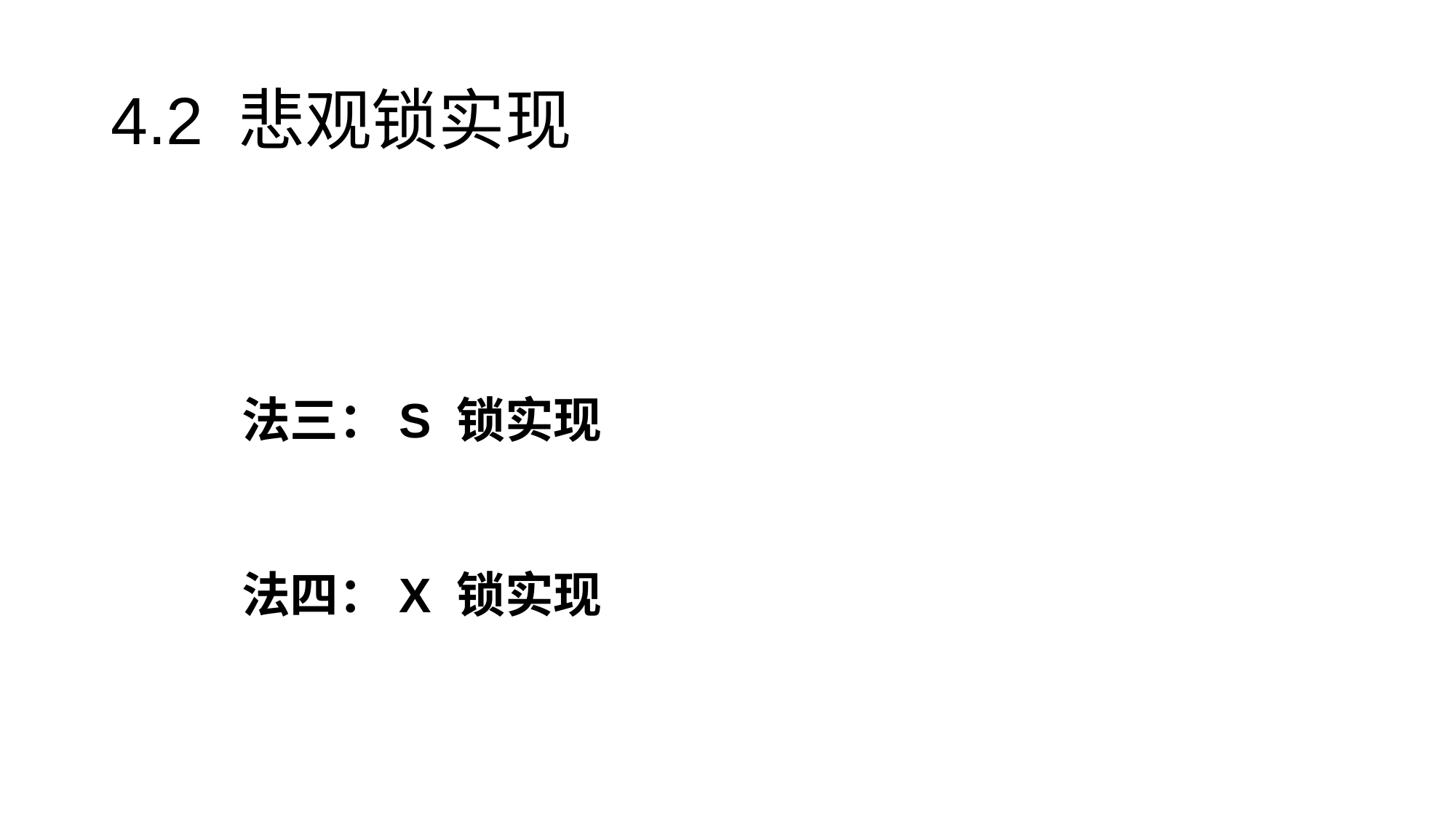

# 4.2 悲观锁实现
法三：S 锁实现
法四：X 锁实现